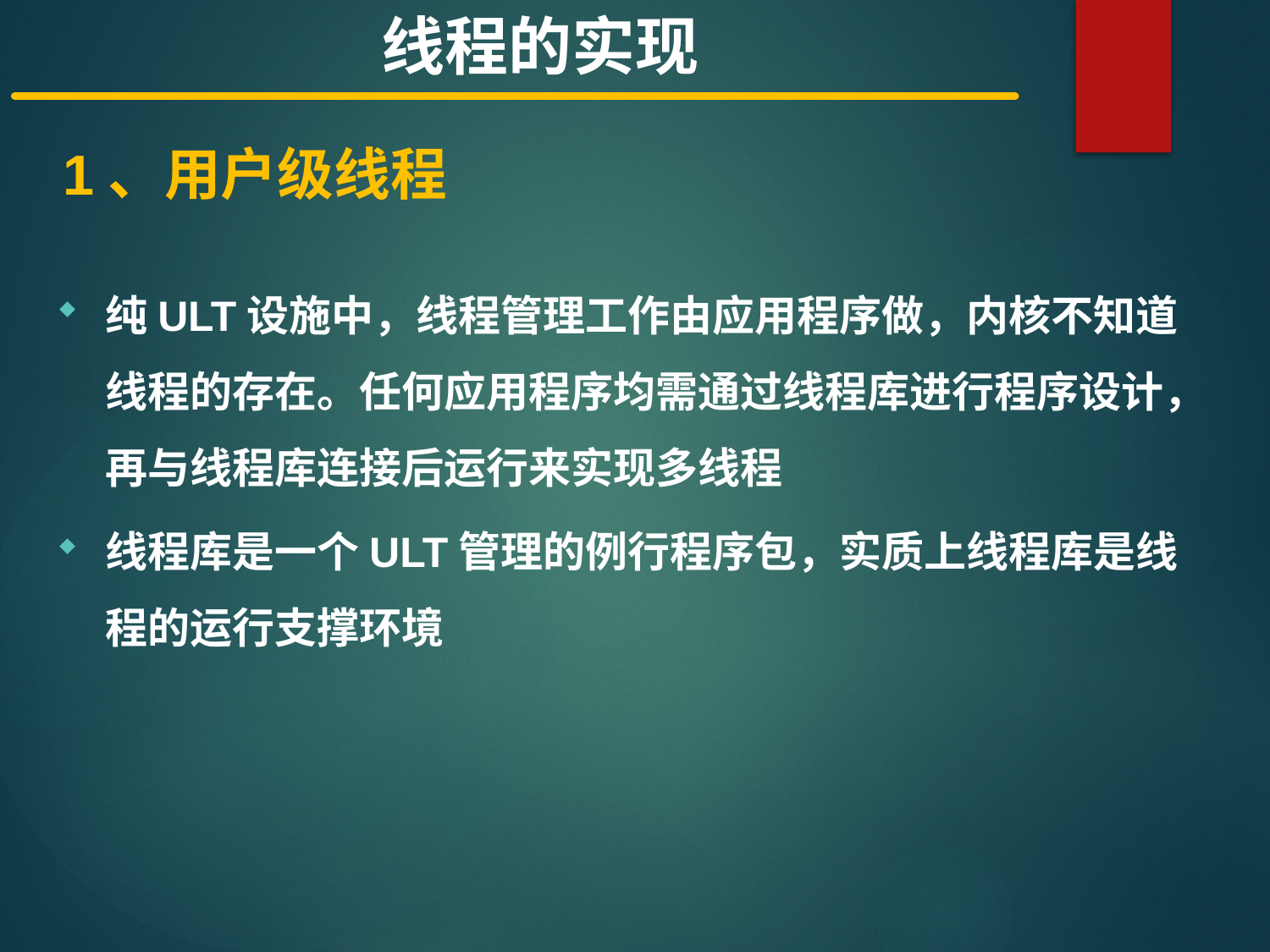

线程的实现
 1、用户级线程
纯ULT设施中，线程管理工作由应用程序做，内核不知道线程的存在。任何应用程序均需通过线程库进行程序设计，再与线程库连接后运行来实现多线程
线程库是一个ULT管理的例行程序包，实质上线程库是线程的运行支撑环境